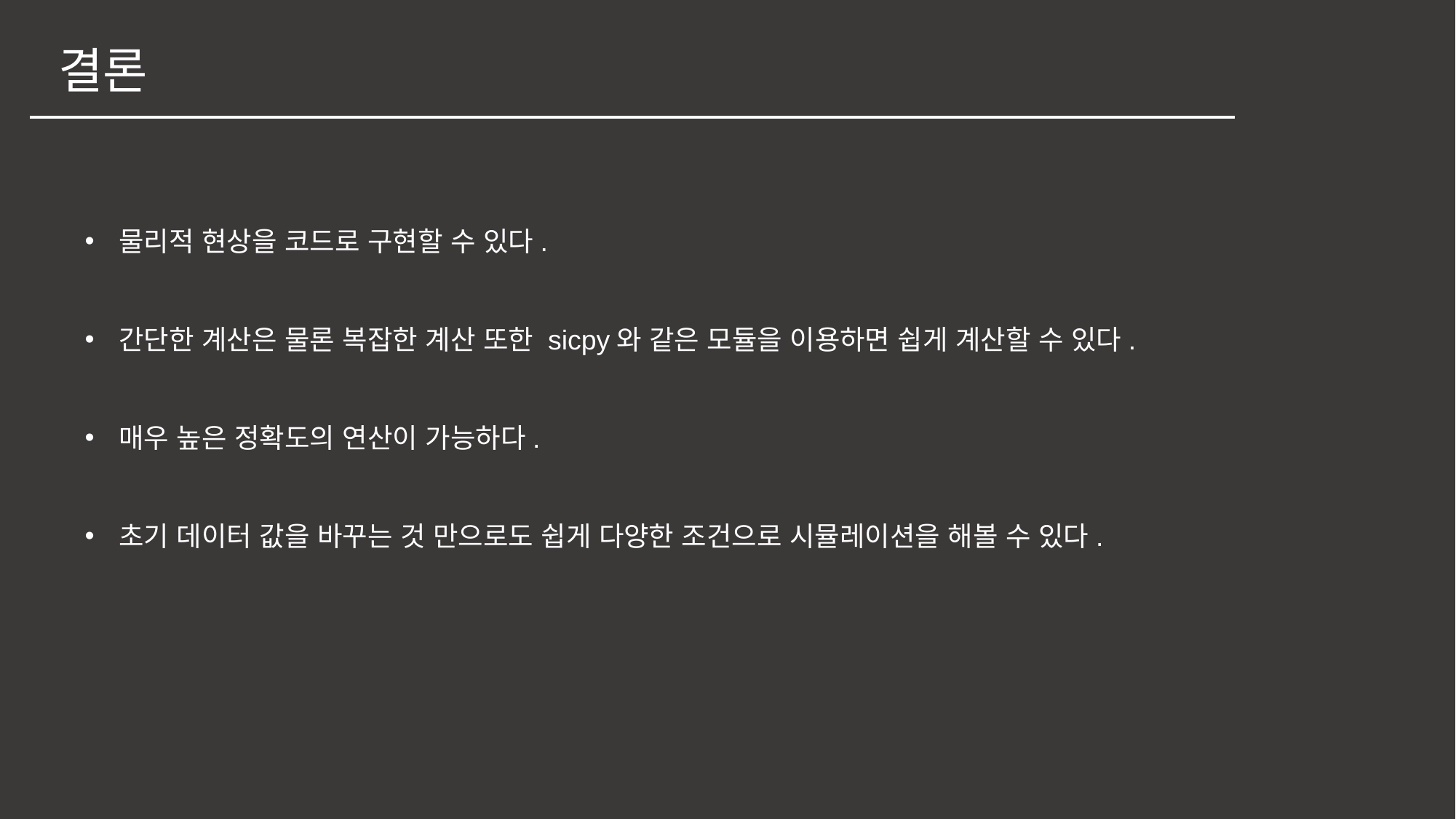

결론
물리적 현상을 코드로 구현할 수 있다.
간단한 계산은 물론 복잡한 계산 또한 sicpy와 같은 모듈을 이용하면 쉽게 계산할 수 있다.
매우 높은 정확도의 연산이 가능하다.
초기 데이터 값을 바꾸는 것 만으로도 쉽게 다양한 조건으로 시뮬레이션을 해볼 수 있다.